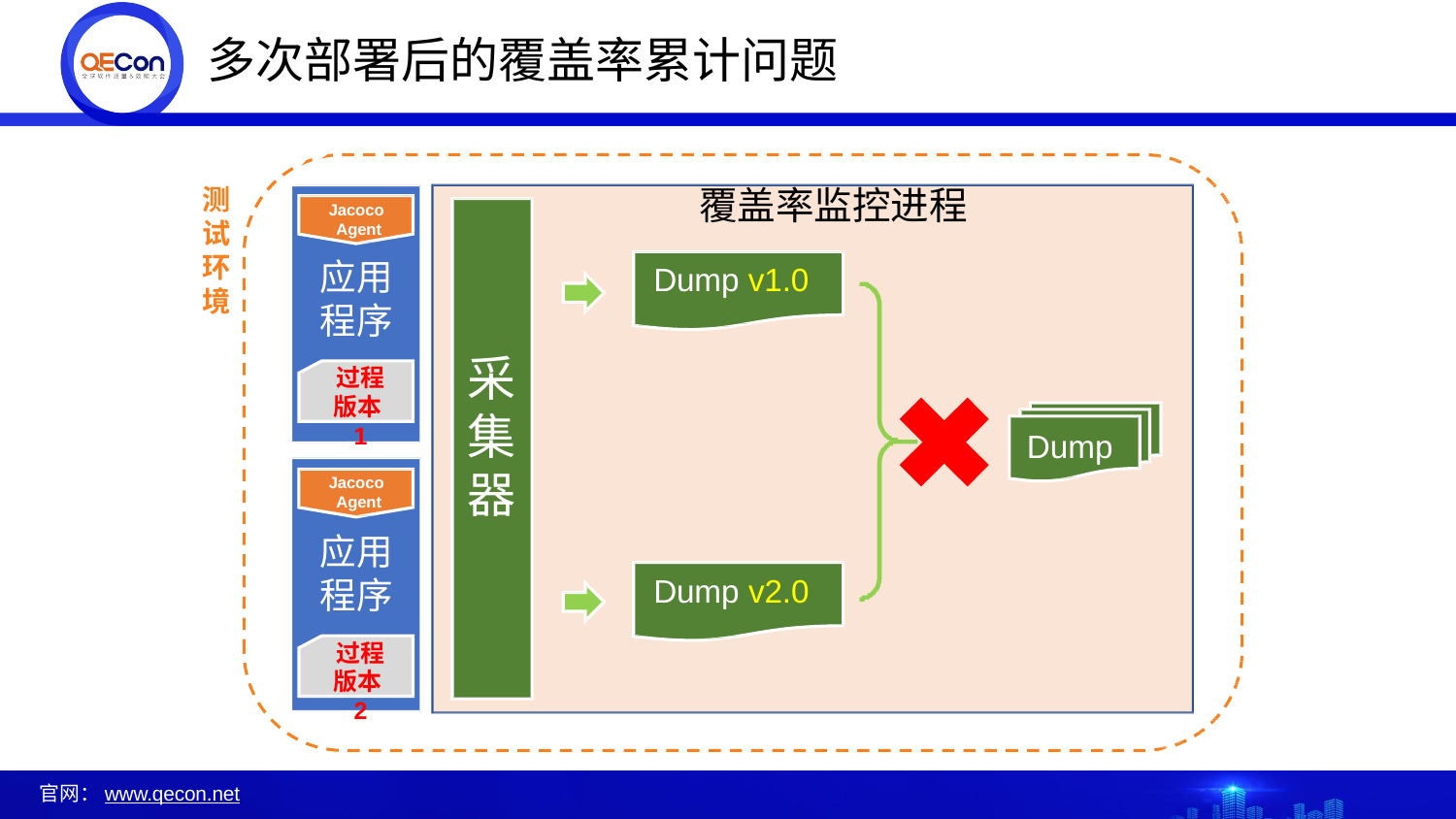

# 多次部署后的覆盖率累计问题

覆盖率监控进程
Dump v1.0
测 试 环 境
Jacoco  Agent
应用 程序
过程 版本1

采 集 器

Dump

Jacoco  Agent
应用 程序
过程 版本2

Dump v2.0
官网：www.qecon.net